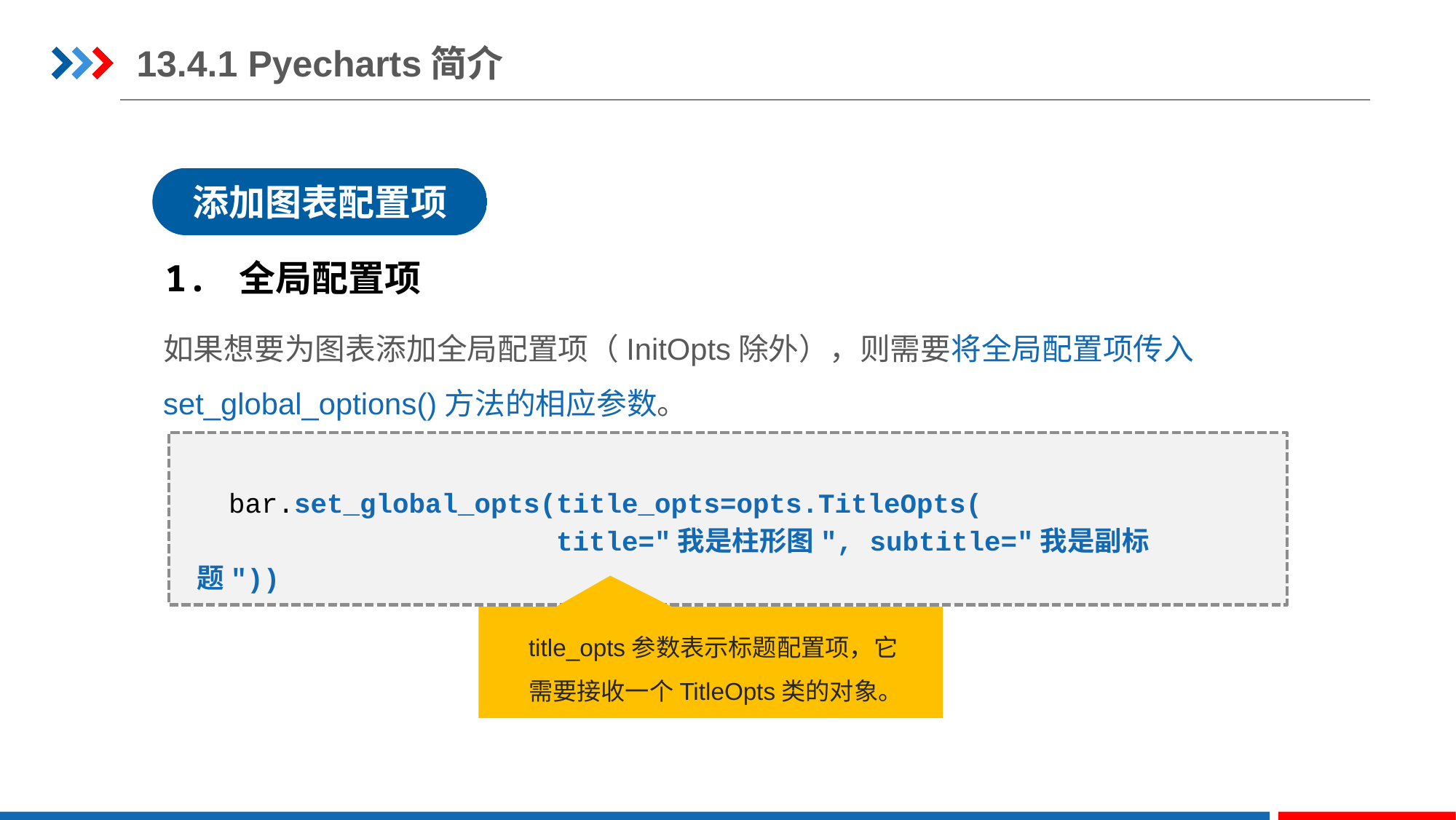

13.4.1 Pyecharts简介
添加图表配置项
1. 全局配置项
如果想要为图表添加全局配置项（InitOpts除外），则需要将全局配置项传入set_global_options()方法的相应参数。

bar.set_global_opts(title_opts=opts.TitleOpts(
                    title="我是柱形图", subtitle="我是副标题"))

title_opts参数表示标题配置项，它需要接收一个TitleOpts类的对象。